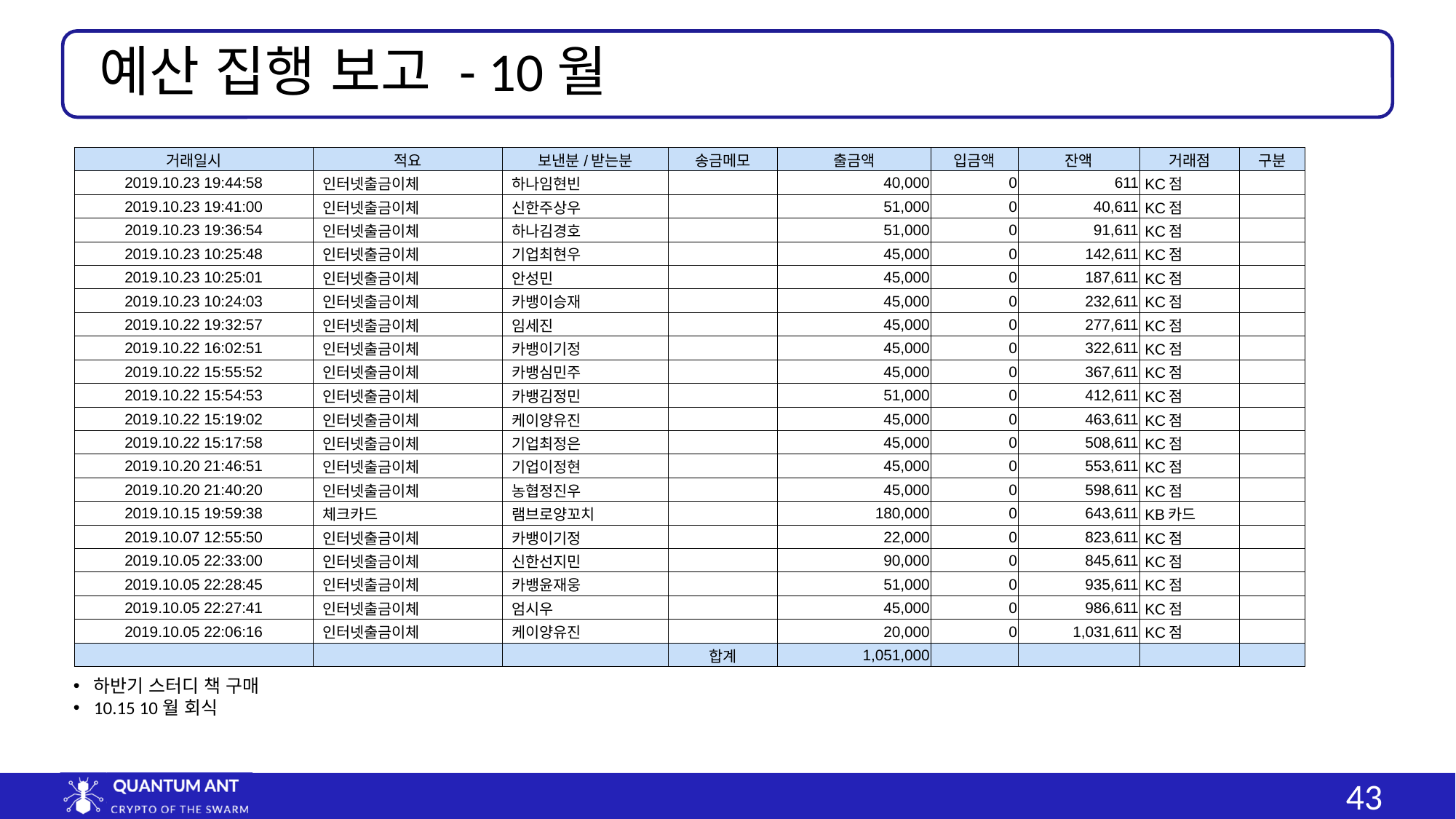

예산 집행 보고 - 10월

| 거래일시 | 적요 | 보낸분/받는분 | 송금메모 | 출금액 | 입금액 | 잔액 | 거래점 | 구분 |
| --- | --- | --- | --- | --- | --- | --- | --- | --- |
| 2019.10.23 19:44:58 | 인터넷출금이체 | 하나임현빈 |  | 40,000 | 0 | 611 | KC점 |  |
| 2019.10.23 19:41:00 | 인터넷출금이체 | 신한주상우 |  | 51,000 | 0 | 40,611 | KC점 |  |
| 2019.10.23 19:36:54 | 인터넷출금이체 | 하나김경호 |  | 51,000 | 0 | 91,611 | KC점 |  |
| 2019.10.23 10:25:48 | 인터넷출금이체 | 기업최현우 |  | 45,000 | 0 | 142,611 | KC점 |  |
| 2019.10.23 10:25:01 | 인터넷출금이체 | 안성민 |  | 45,000 | 0 | 187,611 | KC점 |  |
| 2019.10.23 10:24:03 | 인터넷출금이체 | 카뱅이승재 |  | 45,000 | 0 | 232,611 | KC점 |  |
| 2019.10.22 19:32:57 | 인터넷출금이체 | 임세진 |  | 45,000 | 0 | 277,611 | KC점 |  |
| 2019.10.22 16:02:51 | 인터넷출금이체 | 카뱅이기정 |  | 45,000 | 0 | 322,611 | KC점 |  |
| 2019.10.22 15:55:52 | 인터넷출금이체 | 카뱅심민주 |  | 45,000 | 0 | 367,611 | KC점 |  |
| 2019.10.22 15:54:53 | 인터넷출금이체 | 카뱅김정민 |  | 51,000 | 0 | 412,611 | KC점 |  |
| 2019.10.22 15:19:02 | 인터넷출금이체 | 케이양유진 |  | 45,000 | 0 | 463,611 | KC점 |  |
| 2019.10.22 15:17:58 | 인터넷출금이체 | 기업최정은 |  | 45,000 | 0 | 508,611 | KC점 |  |
| 2019.10.20 21:46:51 | 인터넷출금이체 | 기업이정현 |  | 45,000 | 0 | 553,611 | KC점 |  |
| 2019.10.20 21:40:20 | 인터넷출금이체 | 농협정진우 |  | 45,000 | 0 | 598,611 | KC점 |  |
| 2019.10.15 19:59:38 | 체크카드 | 램브로양꼬치 |  | 180,000 | 0 | 643,611 | KB카드 |  |
| 2019.10.07 12:55:50 | 인터넷출금이체 | 카뱅이기정 |  | 22,000 | 0 | 823,611 | KC점 |  |
| 2019.10.05 22:33:00 | 인터넷출금이체 | 신한선지민 |  | 90,000 | 0 | 845,611 | KC점 |  |
| 2019.10.05 22:28:45 | 인터넷출금이체 | 카뱅윤재웅 |  | 51,000 | 0 | 935,611 | KC점 |  |
| 2019.10.05 22:27:41 | 인터넷출금이체 | 엄시우 |  | 45,000 | 0 | 986,611 | KC점 |  |
| 2019.10.05 22:06:16 | 인터넷출금이체 | 케이양유진 |  | 20,000 | 0 | 1,031,611 | KC점 |  |
|  |  |  | 합계 | 1,051,000 |  |  |  |  |
하반기 스터디 책 구매
10.15 10월 회식